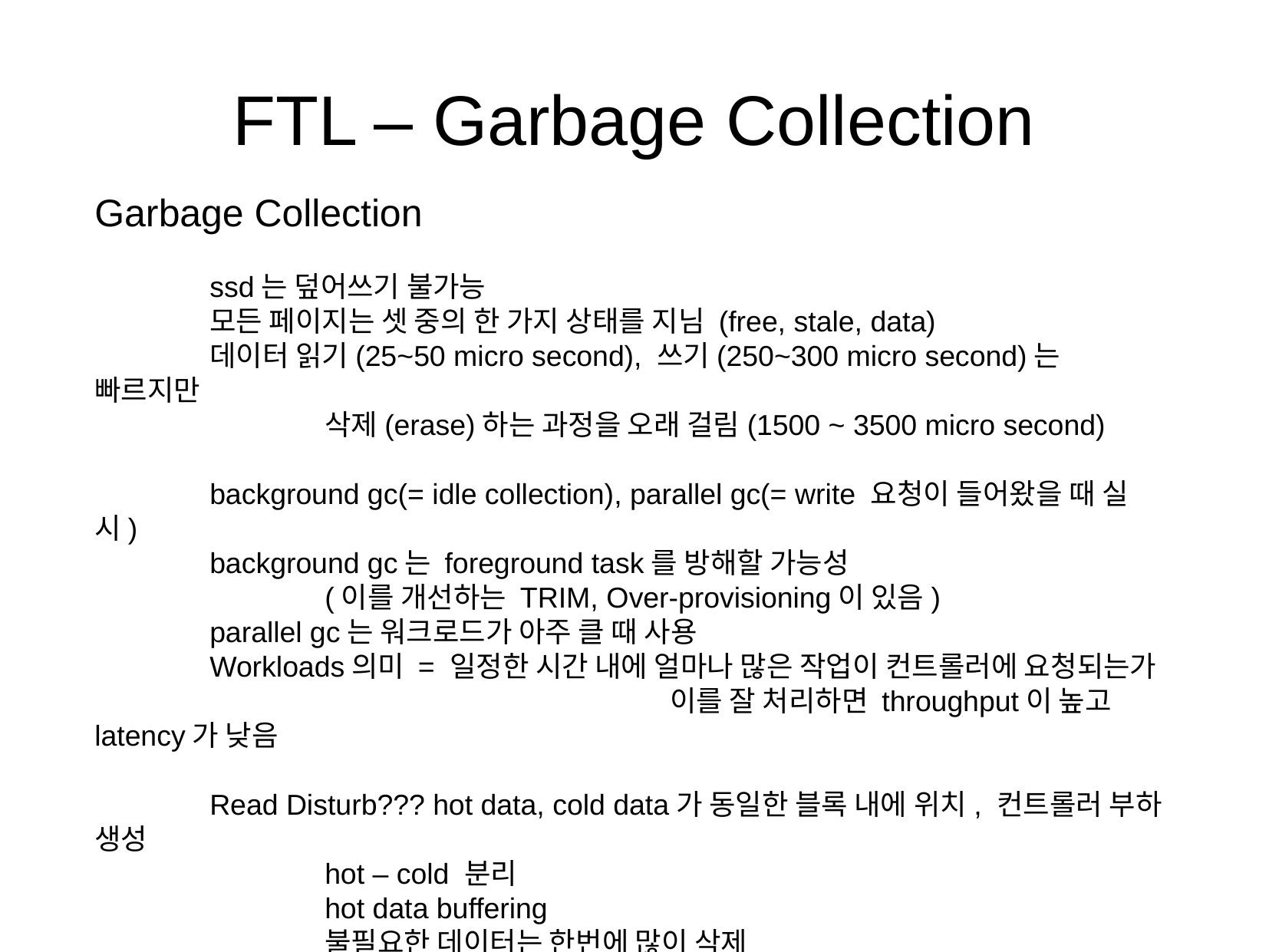

FTL – Garbage Collection
Garbage Collection

	ssd는 덮어쓰기 불가능
	모든 페이지는 셋 중의 한 가지 상태를 지님 (free, stale, data)
	데이터 읽기(25~50 micro second), 쓰기(250~300 micro second)는 빠르지만
		삭제(erase)하는 과정을 오래 걸림(1500 ~ 3500 micro second)

	background gc(= idle collection), parallel gc(= write 요청이 들어왔을 때 실시)
	background gc는 foreground task를 방해할 가능성
		(이를 개선하는 TRIM, Over-provisioning이 있음)
	parallel gc는 워크로드가 아주 클 때 사용
	Workloads의미 = 일정한 시간 내에 얼마나 많은 작업이 컨트롤러에 요청되는가
					이를 잘 처리하면 throughput이 높고 latency가 낮음

	Read Disturb??? hot data, cold data가 동일한 블록 내에 위치, 컨트롤러 부하 생성
		hot – cold 분리
		hot data buffering
		불필요한 데이터는 한번에 많이 삭제